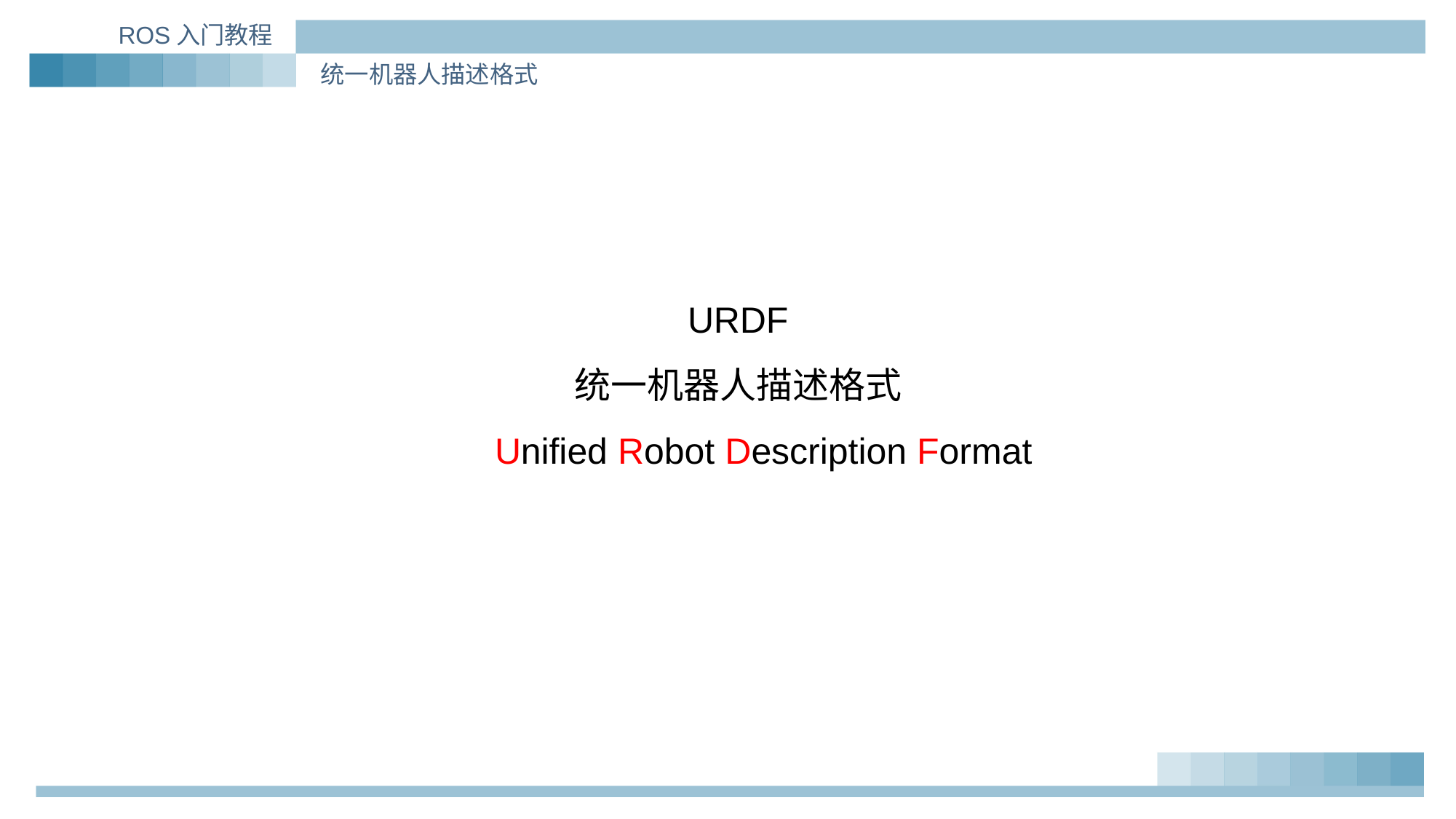

ROS入门教程
统一机器人描述格式
URDF
统一机器人描述格式
     Unified Robot Description Format